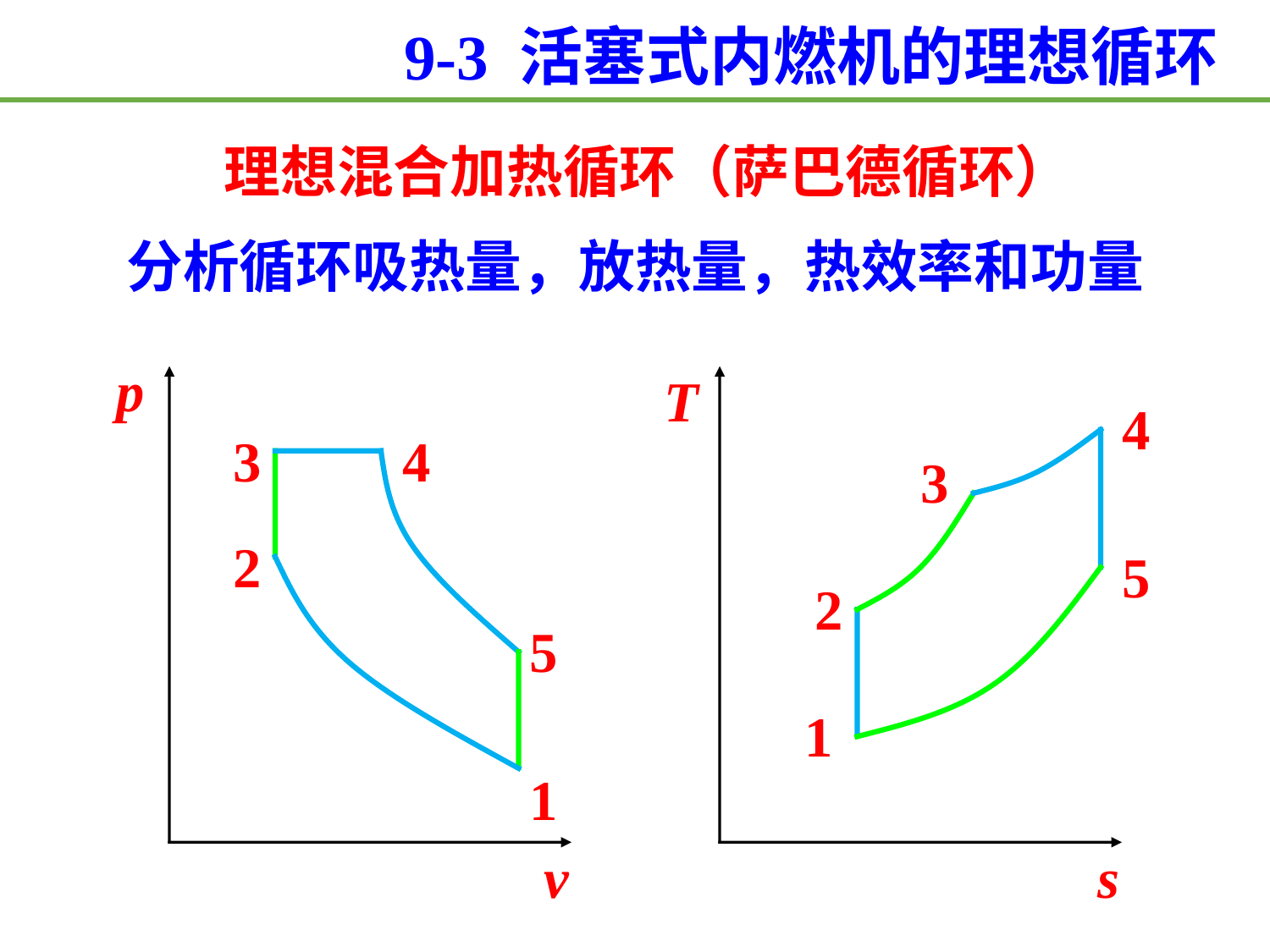

9-3 活塞式内燃机的理想循环
理想混合加热循环（萨巴德循环）
分析循环吸热量，放热量，热效率和功量
p
T

s

4
3
4

3

2
5

2

5

1
1
v